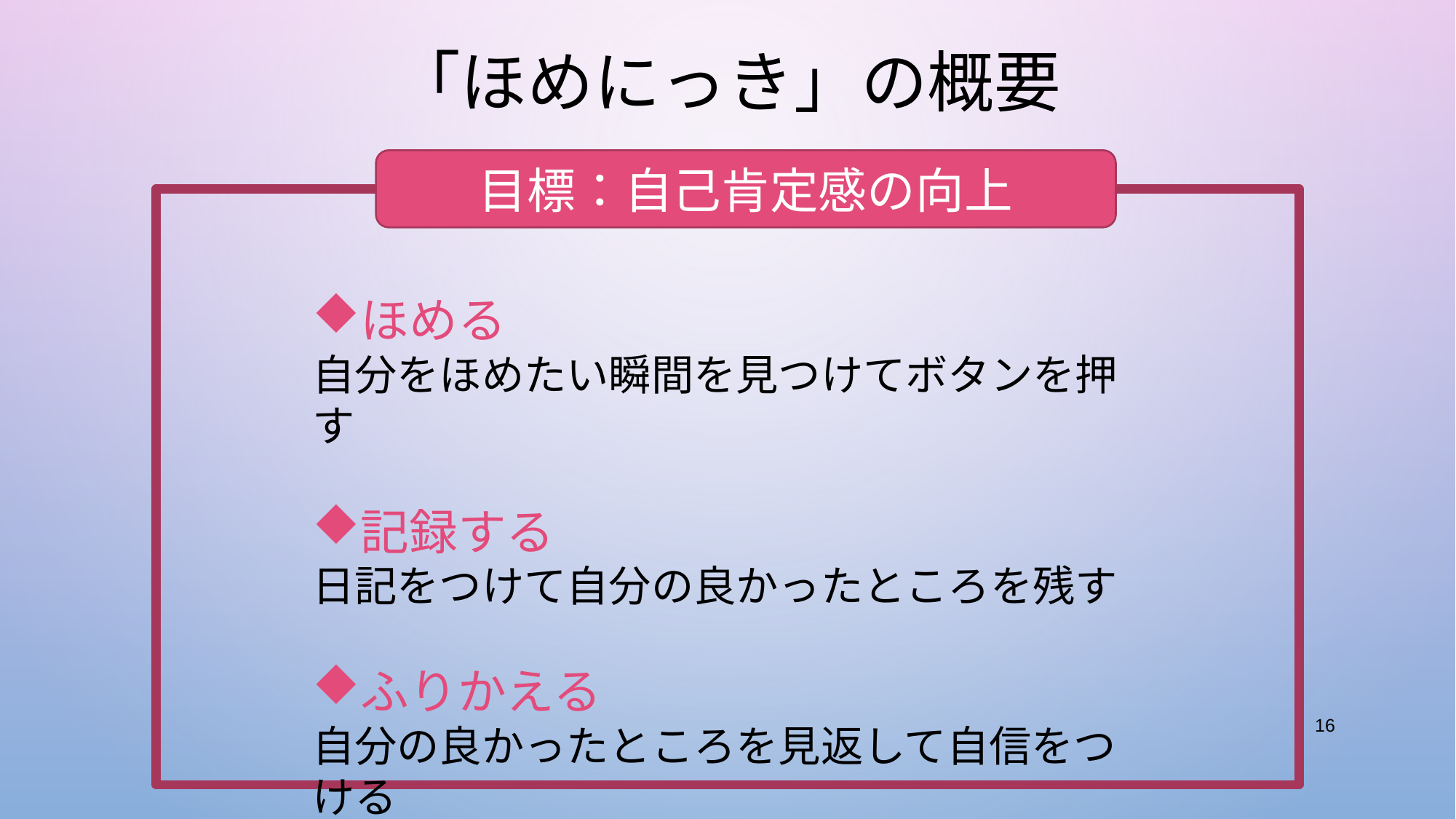

# 「ほめにっき」の概要
目標：自己肯定感の向上

ほめる
自分をほめたい瞬間を見つけてボタンを押す

記録する
日記をつけて自分の良かったところを残す

ふりかえる
自分の良かったところを見返して自信をつける

16